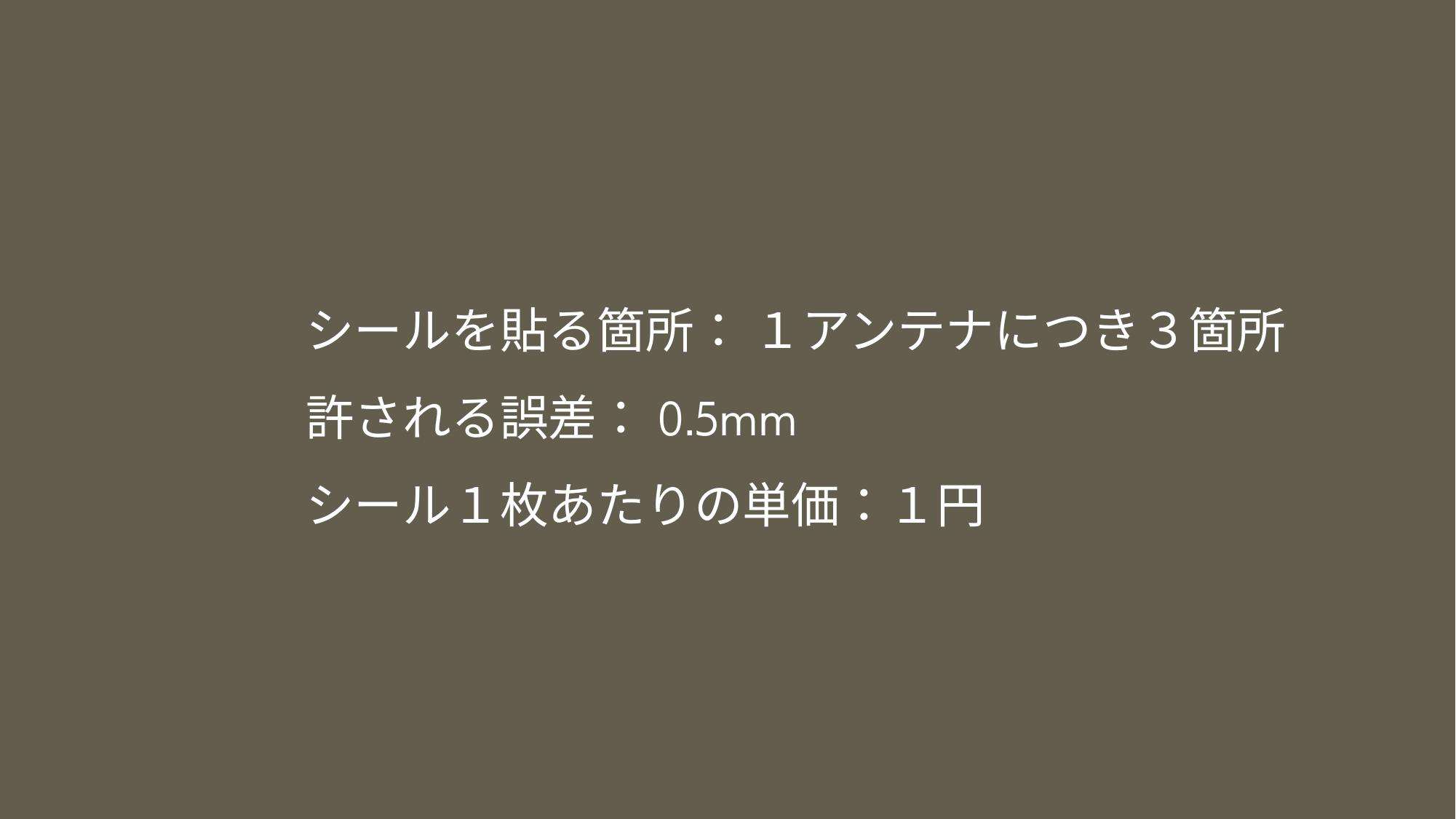

シールを貼る箇所： １アンテナにつき３箇所
許される誤差：0.5mm
シール１枚あたりの単価：１円